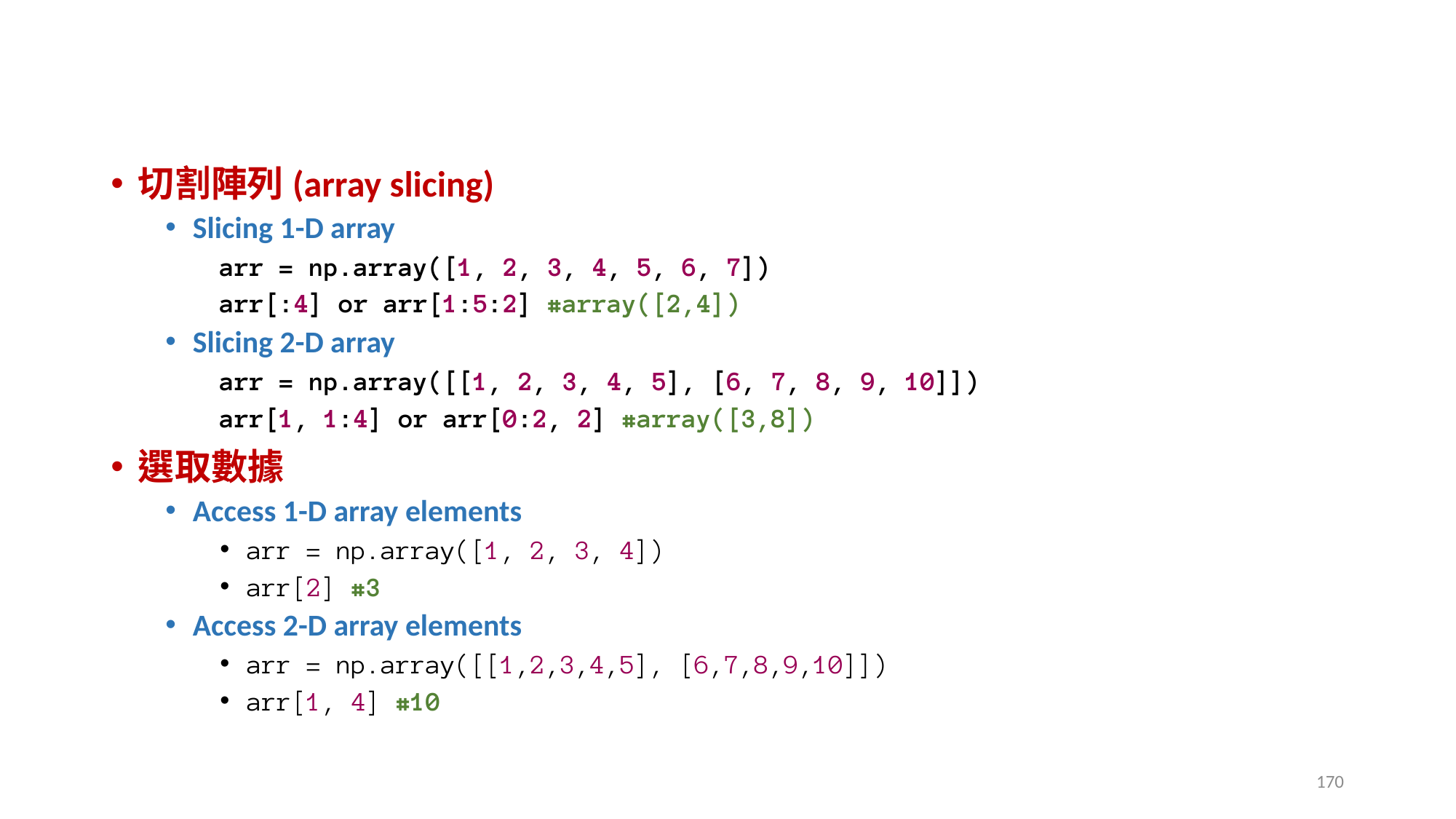

#
切割陣列(array slicing)
Slicing 1-D array
arr = np.array([1, 2, 3, 4, 5, 6, 7])
arr[:4] or arr[1:5:2] #array([2,4])
Slicing 2-D array
arr = np.array([[1, 2, 3, 4, 5], [6, 7, 8, 9, 10]])
arr[1, 1:4] or arr[0:2, 2] #array([3,8])
選取數據
Access 1-D array elements
arr = np.array([1, 2, 3, 4])
arr[2] #3
Access 2-D array elements
arr = np.array([[1,2,3,4,5], [6,7,8,9,10]])
arr[1, 4] #10
170